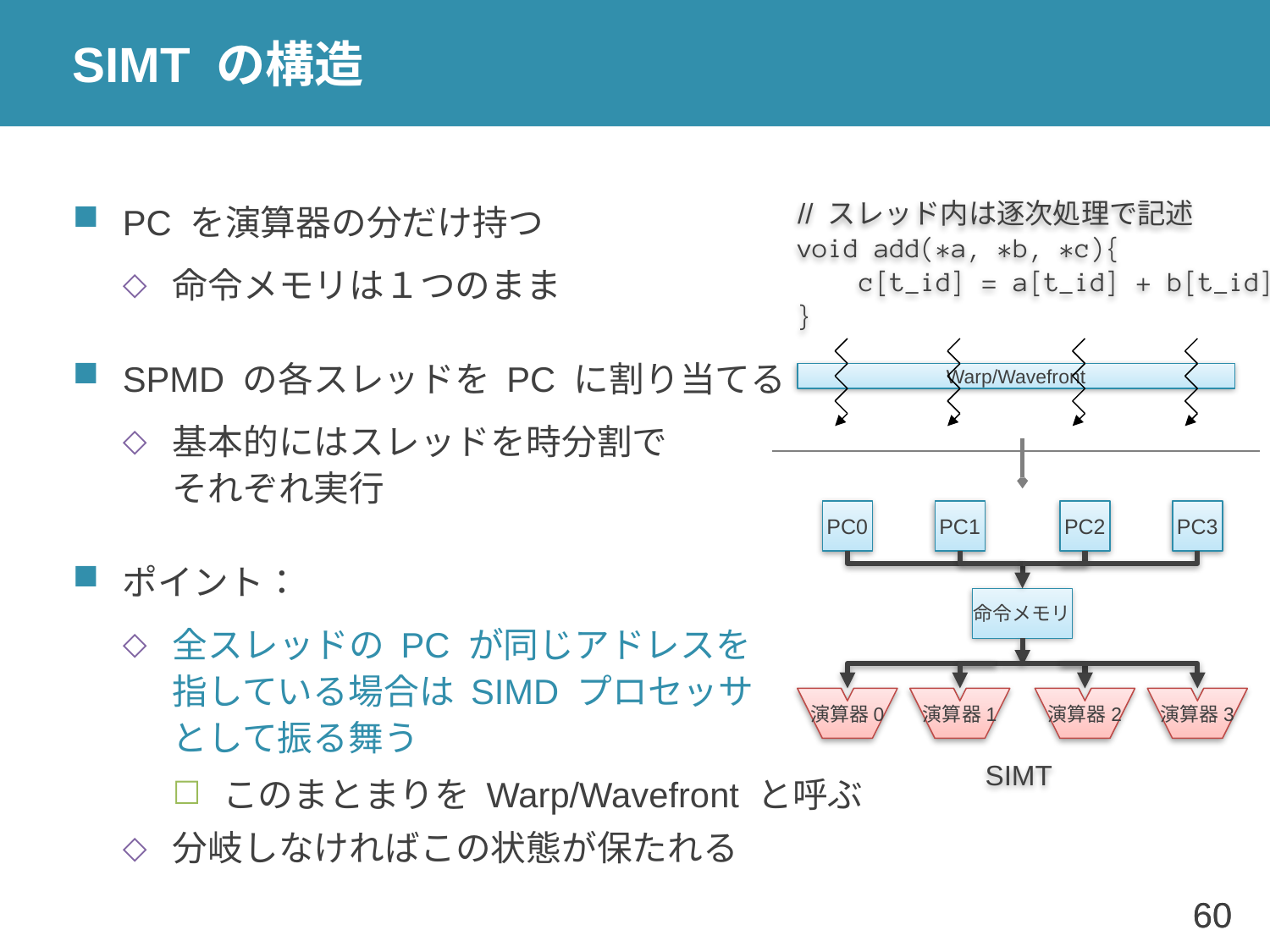

# SIMT の構造
PC を演算器の分だけ持つ
命令メモリは１つのまま
SPMD の各スレッドを PC に割り当てる
基本的にはスレッドを時分割で
それぞれ実行
ポイント：
全スレッドの PC が同じアドレスを
指している場合は SIMD プロセッサ
として振る舞う
このまとまりを Warp/Wavefront と呼ぶ
分岐しなければこの状態が保たれる
// スレッド内は逐次処理で記述
void add(*a, *b, *c){
    c[t_id] = a[t_id] + b[t_id];
}
Warp/Wavefront
PC0
PC1
PC2
PC3

命令メモリ

演算器0
演算器1
演算器2
演算器3
SIMT